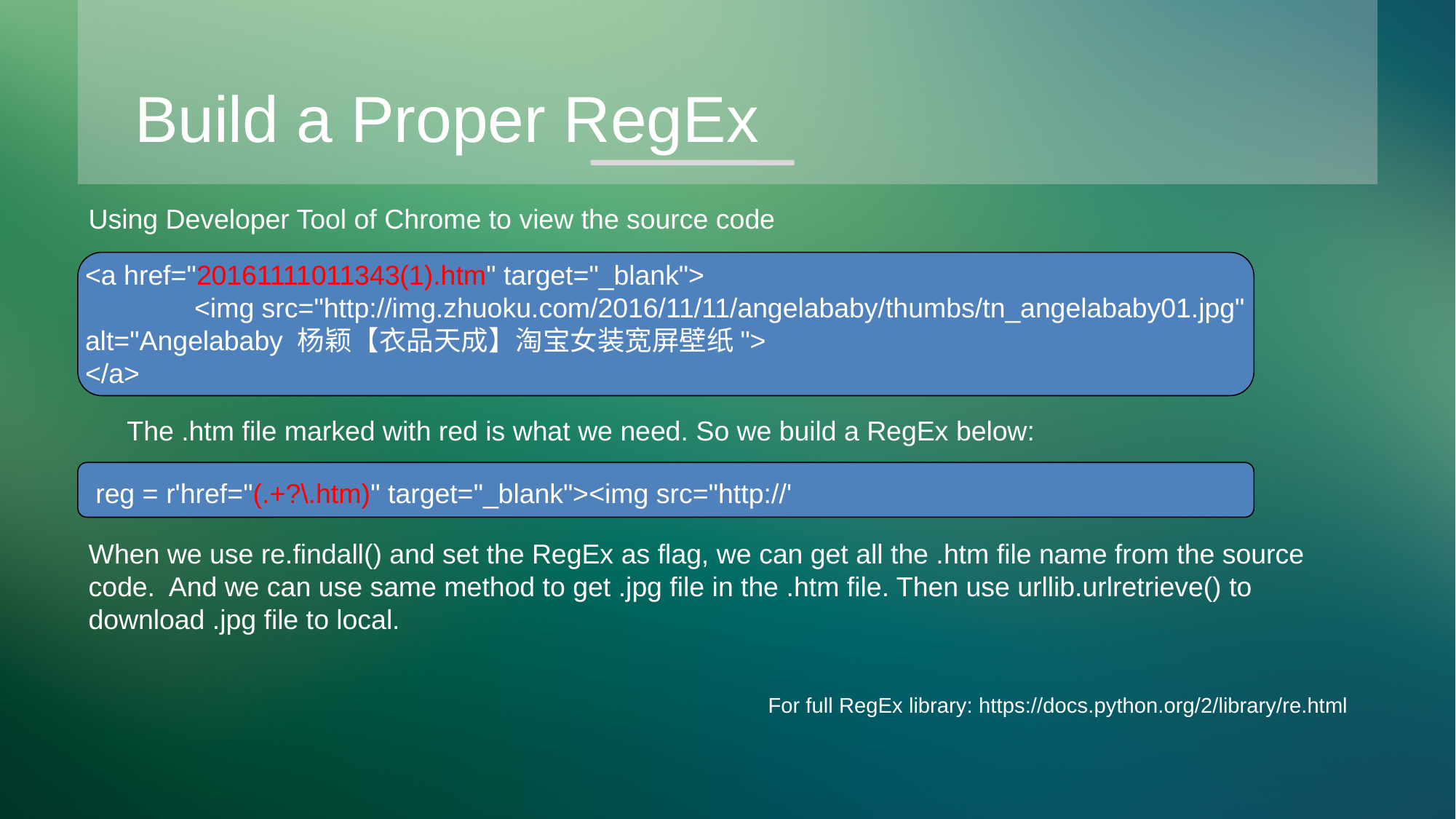

Build a Proper RegEx
Using Developer Tool of Chrome to view the source code

<a href="20161111011343(1).htm" target="_blank">
	<img src="http://img.zhuoku.com/2016/11/11/angelababy/thumbs/tn_angelababy01.jpg" 	alt="Angelababy 杨颖【衣品天成】淘宝女装宽屏壁纸">
</a>

The .htm file marked with red is what we need. So we build a RegEx below:

reg = r'href="(.+?\.htm)" target="_blank"><img src="http://'
When we use re.findall() and set the RegEx as flag, we can get all the .htm file name from the source code.  And we can use same method to get .jpg file in the .htm file. Then use urllib.urlretrieve() to download .jpg file to local.
For full RegEx library: https://docs.python.org/2/library/re.html